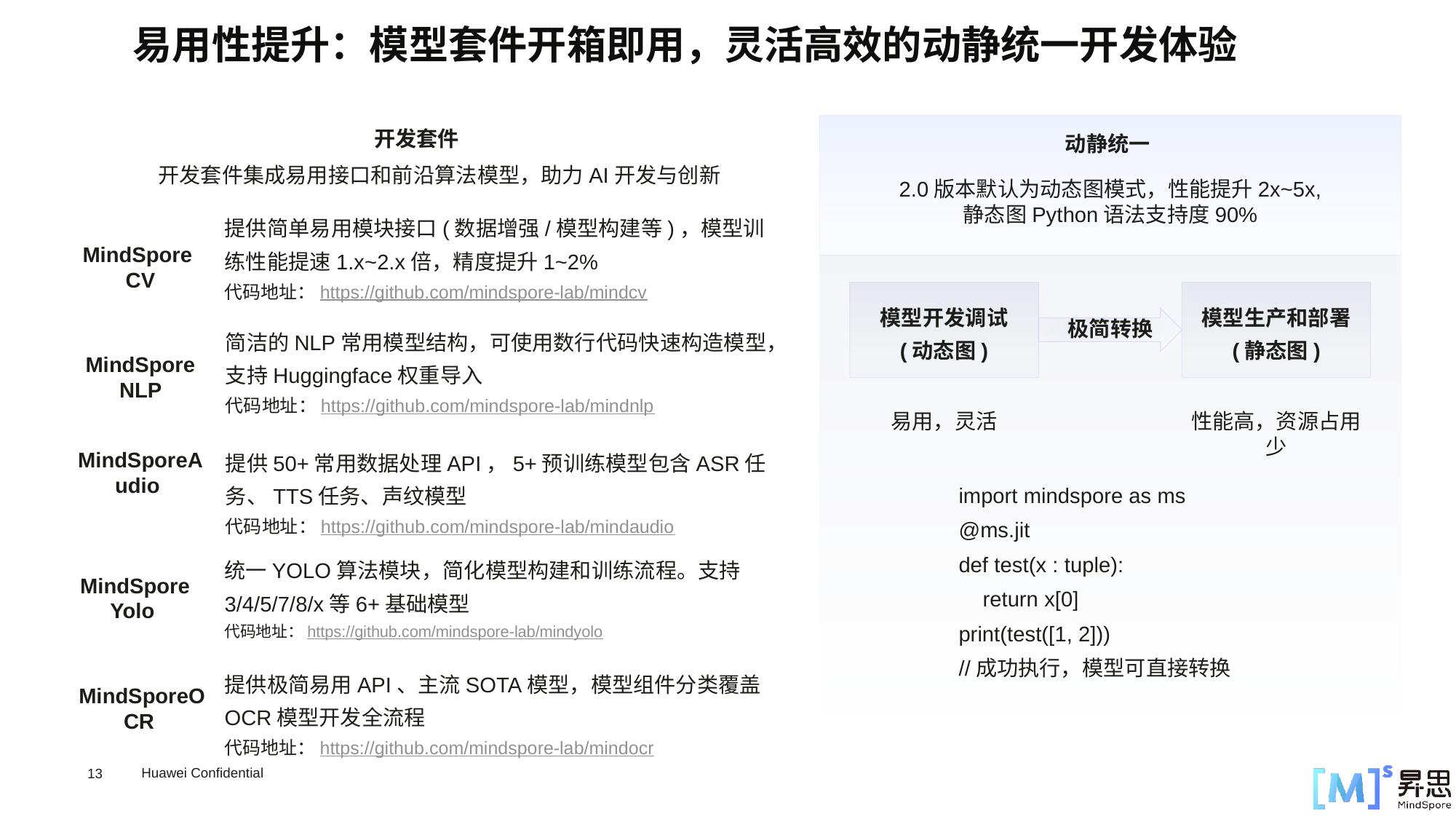

易用性提升：模型套件开箱即用，灵活高效的动静统一开发体验

动静统一
2.0版本默认为动态图模式，性能提升2x~5x,
静态图Python语法支持度90%

模型开发调试
(动态图)
模型生产和部署
(静态图)

极简转换
易用，灵活
性能高，资源占用少
import mindspore as ms
@ms.jit
def test(x : tuple):
    return x[0]
print(test([1, 2]))
//成功执行，模型可直接转换
开发套件
开发套件集成易用接口和前沿算法模型，助力AI开发与创新
提供简单易用模块接口(数据增强/模型构建等)，模型训练性能提速1.x~2.x倍，精度提升1~2%
代码地址：https://github.com/mindspore-lab/mindcv
MindSpore
CV
简洁的NLP常用模型结构，可使用数行代码快速构造模型，支持Huggingface权重导入
代码地址：https://github.com/mindspore-lab/mindnlp
MindSpore
 NLP
提供50+常用数据处理API，5+预训练模型包含ASR任务、TTS任务、声纹模型
代码地址：https://github.com/mindspore-lab/mindaudio
MindSporeAudio
提供极简易用API、主流SOTA模型，模型组件分类覆盖OCR模型开发全流程
代码地址：https://github.com/mindspore-lab/mindocr
MindSporeOCR
统一YOLO算法模块，简化模型构建和训练流程。支持3/4/5/7/8/x等6+基础模型
代码地址：https://github.com/mindspore-lab/mindyolo
MindSporeYolo